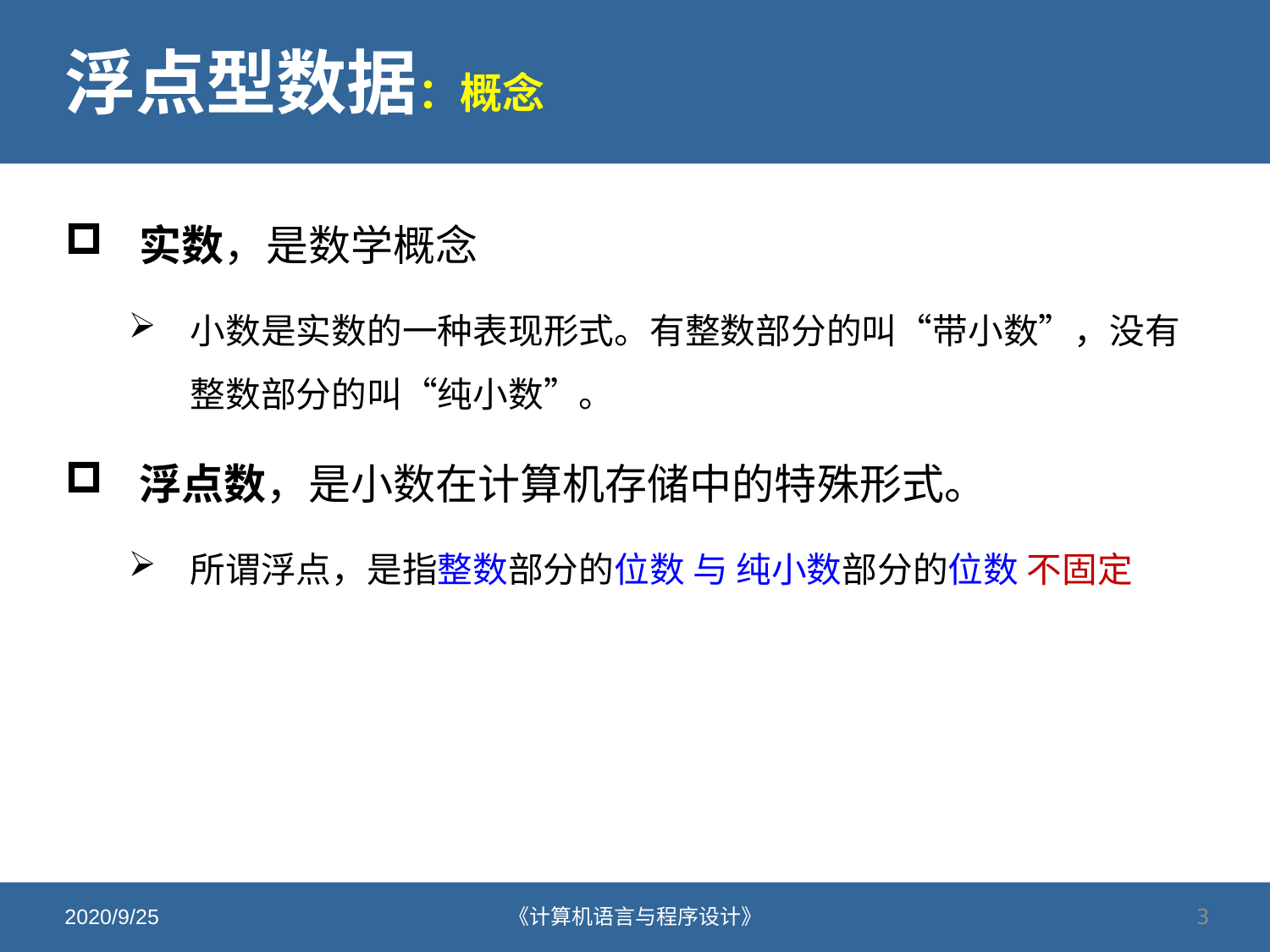

# 浮点型数据：概念
实数，是数学概念
小数是实数的一种表现形式。有整数部分的叫“带小数”，没有整数部分的叫“纯小数”。
浮点数，是小数在计算机存储中的特殊形式。
所谓浮点，是指整数部分的位数 与 纯小数部分的位数 不固定

2020/9/25
《计算机语言与程序设计》
3